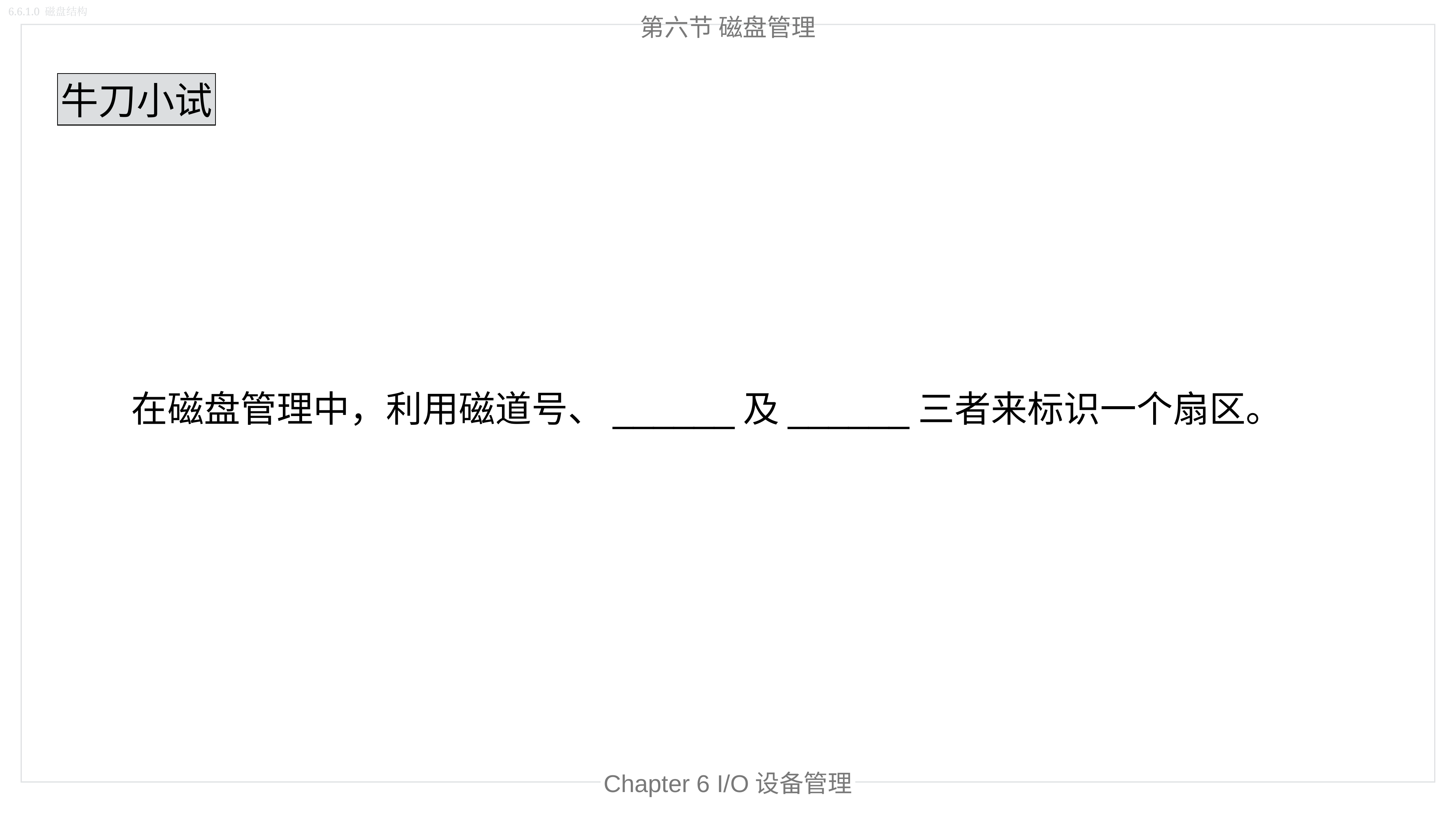

6.6.1.0 磁盘结构
第六节 磁盘管理

牛刀小试
在磁盘管理中，利用磁道号、______及______三者来标识一个扇区。
Chapter 6 I/O设备管理